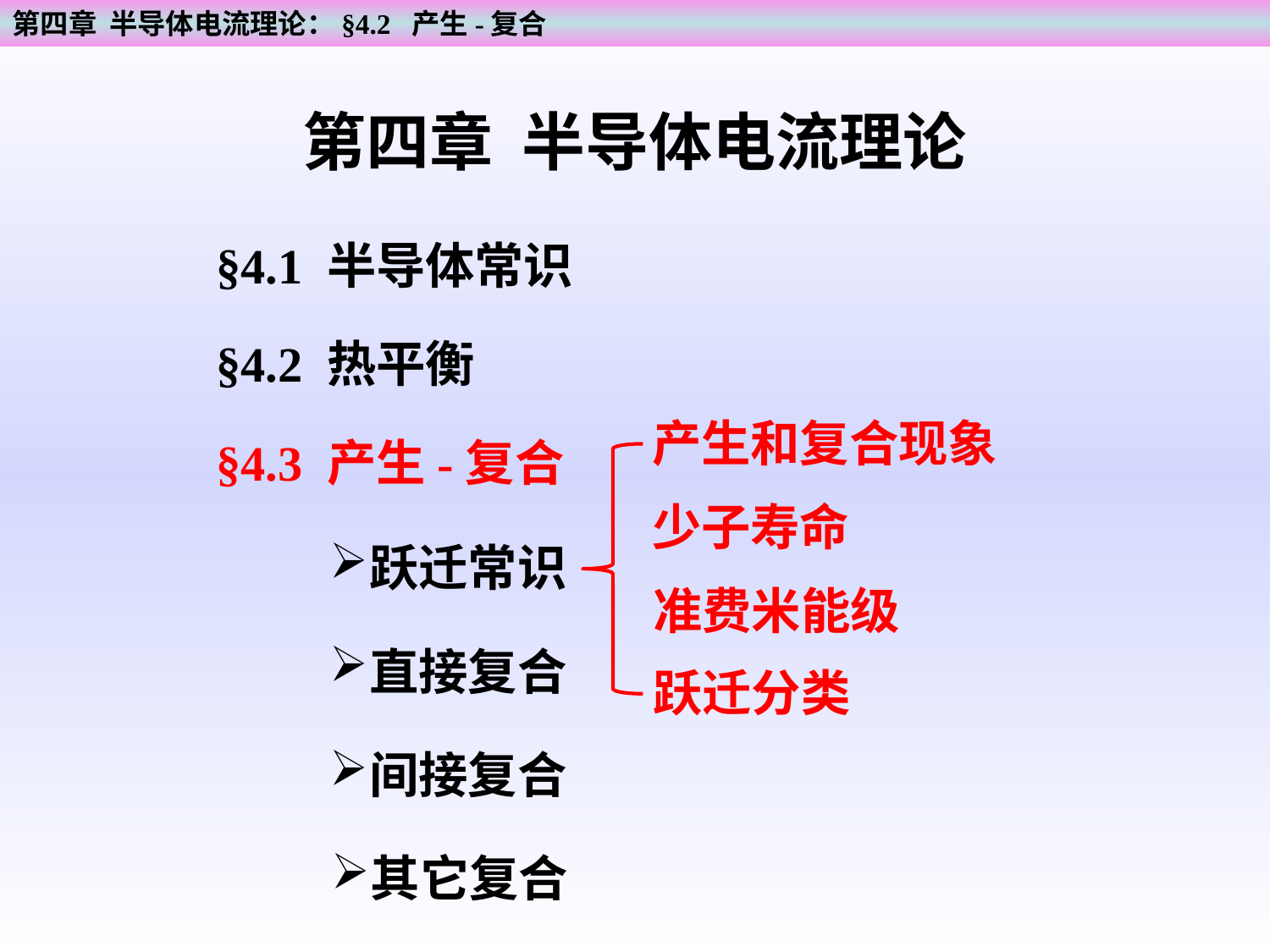

第四章  半导体电流理论：§4.2  产生-复合
第四章  半导体电流理论
§4.1 半导体常识
§4.2 热平衡
产生和复合现象
§4.3 产生-复合

少子寿命
跃迁常识
准费米能级
直接复合
跃迁分类
间接复合
其它复合